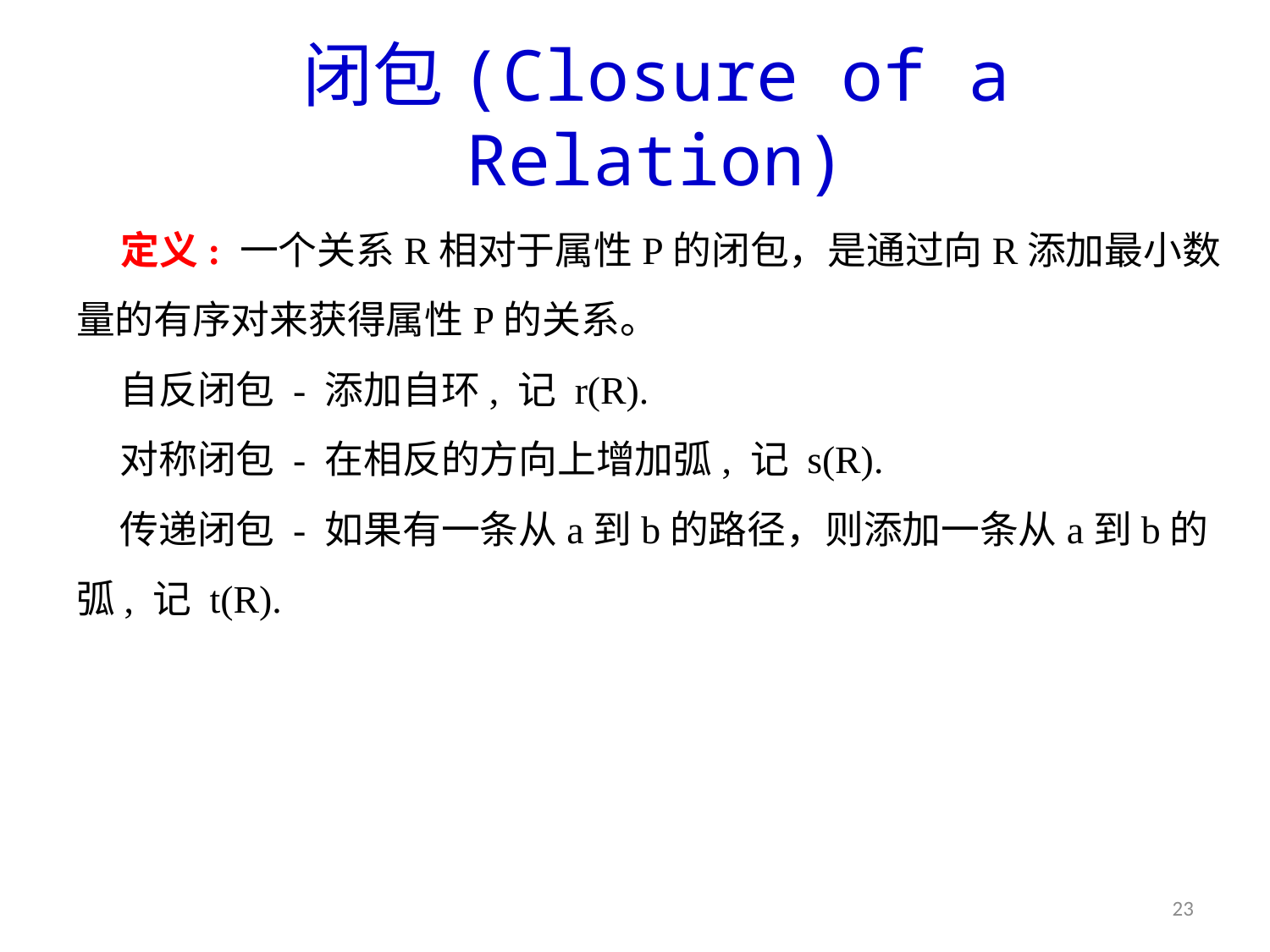

# 闭包(Closure of a Relation)
    定义: 一个关系R相对于属性P的闭包，是通过向R添加最小数量的有序对来获得属性P的关系。
    自反闭包 - 添加自环, 记 r(R).
    对称闭包 - 在相反的方向上增加弧, 记 s(R).
    传递闭包 - 如果有一条从a到b的路径，则添加一条从a到b的弧, 记 t(R).

23